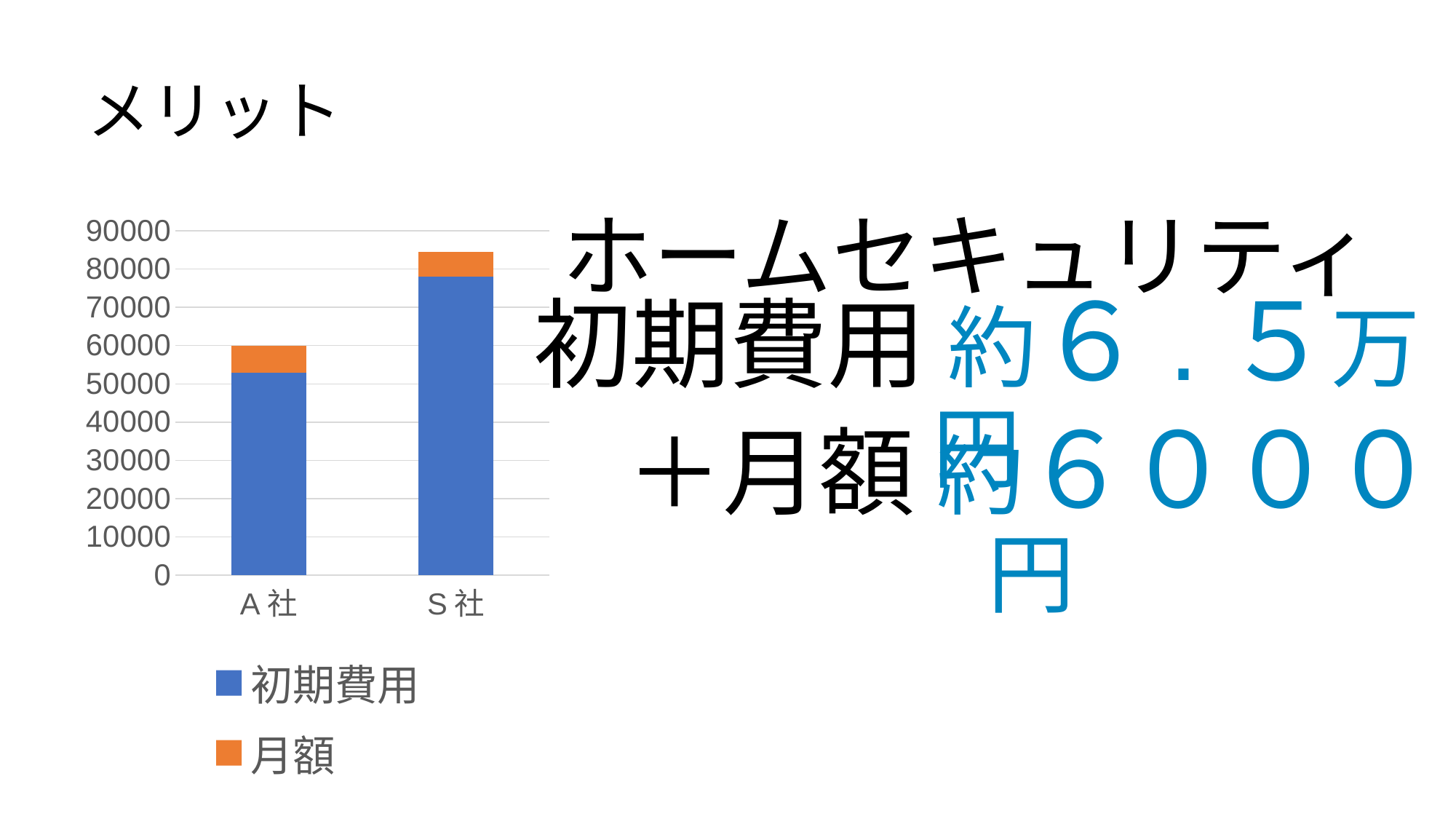

# メリット
ホームセキュリティ

### Chart

| Category | 初期費用 | 月額 |
|---|---|---|
| A社 | 53000.0 | 6870.0 |
| S社 | 78000.0 | 6480.0 |
初期費用 約６.５万円
＋月額 約６０００円